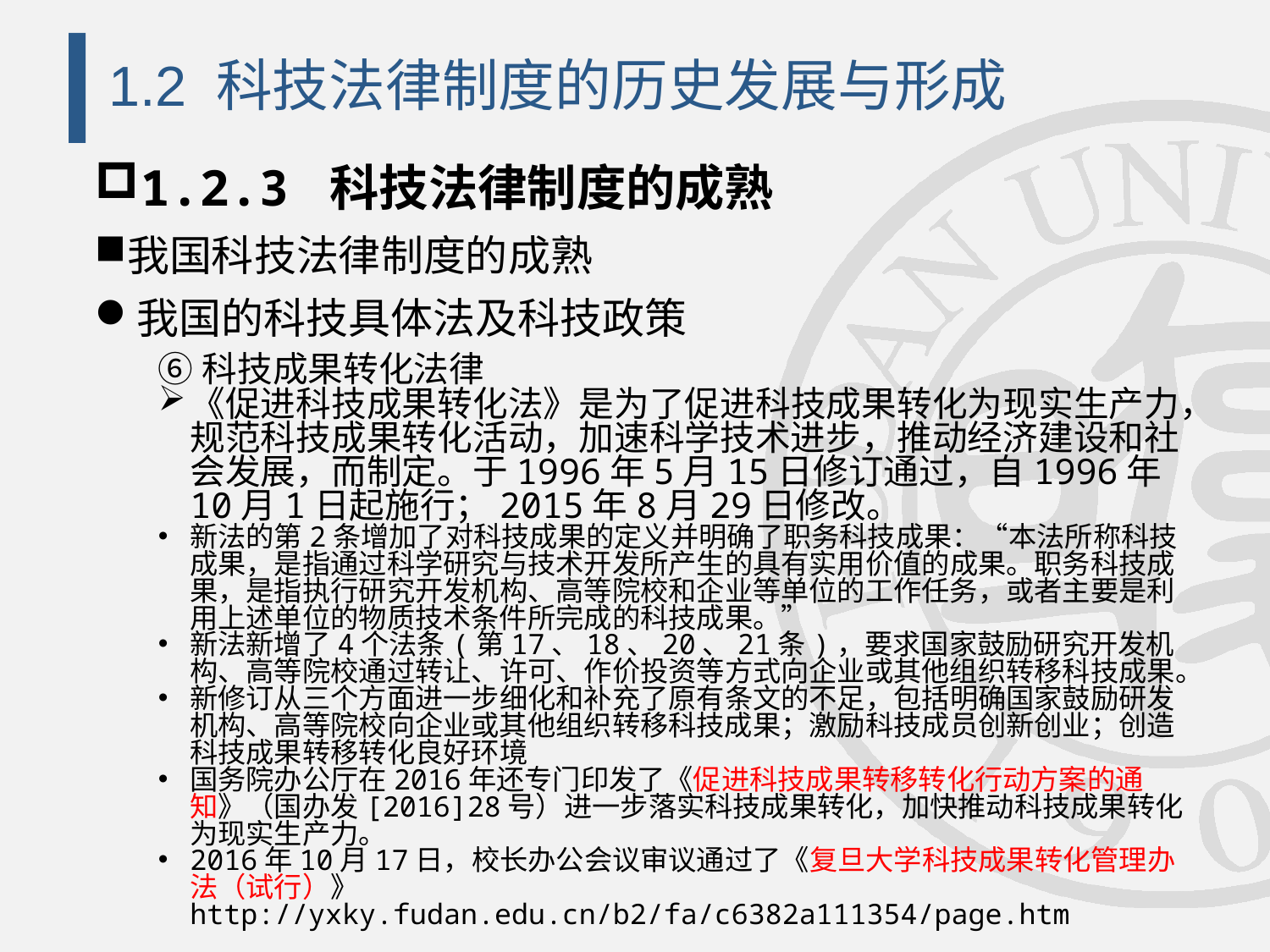

# 1.2 科技法律制度的历史发展与形成
1.2.3 科技法律制度的成熟
我国科技法律制度的成熟
我国的科技具体法及科技政策
⑥科技成果转化法律
《促进科技成果转化法》是为了促进科技成果转化为现实生产力，规范科技成果转化活动，加速科学技术进步，推动经济建设和社会发展，而制定。于1996年5月15日修订通过，自1996年10月1日起施行；2015年8月29日修改。
新法的第2条增加了对科技成果的定义并明确了职务科技成果：“本法所称科技成果，是指通过科学研究与技术开发所产生的具有实用价值的成果。职务科技成果，是指执行研究开发机构、高等院校和企业等单位的工作任务，或者主要是利用上述单位的物质技术条件所完成的科技成果。”
新法新增了4个法条(第17、18、20、21条)，要求国家鼓励研究开发机构、高等院校通过转让、许可、作价投资等方式向企业或其他组织转移科技成果。
新修订从三个方面进一步细化和补充了原有条文的不足，包括明确国家鼓励研发机构、高等院校向企业或其他组织转移科技成果；激励科技成员创新创业；创造科技成果转移转化良好环境
国务院办公厅在2016年还专门印发了《促进科技成果转移转化行动方案的通知》（国办发[2016]28号）进一步落实科技成果转化，加快推动科技成果转化为现实生产力。
2016年10月17日，校长办公会议审议通过了《复旦大学科技成果转化管理办法（试行）》 http://yxky.fudan.edu.cn/b2/fa/c6382a111354/page.htm